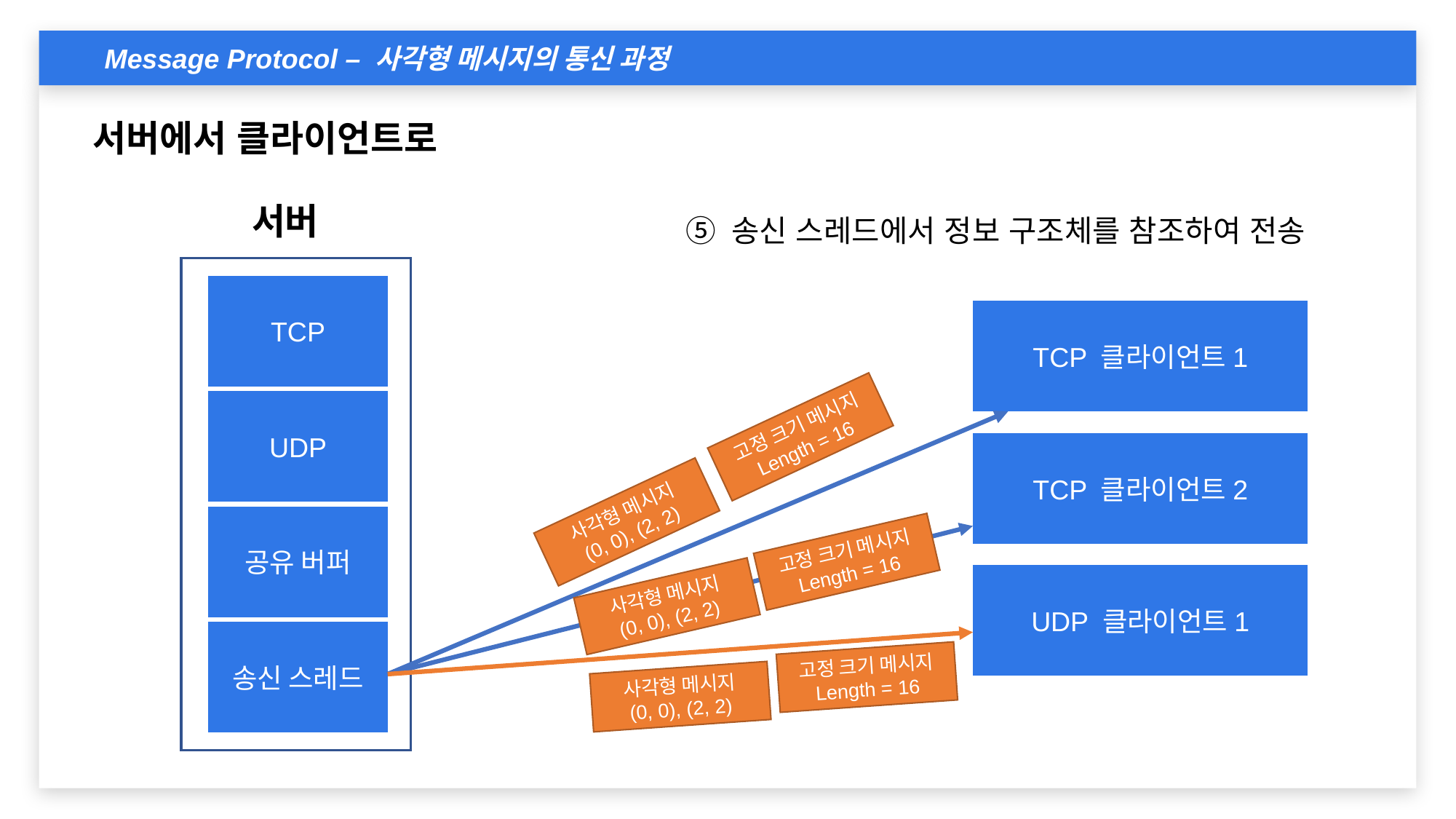

Message Protocol – 사각형 메시지의 통신 과정

①`
서버에서 클라이언트로
서버
⑤ 송신 스레드에서 정보 구조체를 참조하여 전송

TCP

TCP 클라이언트1

UDP

고정 크기 메시지
Length = 16

TCP 클라이언트2

사각형 메시지
(0, 0), (2, 2)

공유 버퍼

고정 크기 메시지
Length = 16

UDP 클라이언트1

사각형 메시지
(0, 0), (2, 2)

송신 스레드

고정 크기 메시지
Length = 16

사각형 메시지
(0, 0), (2, 2)